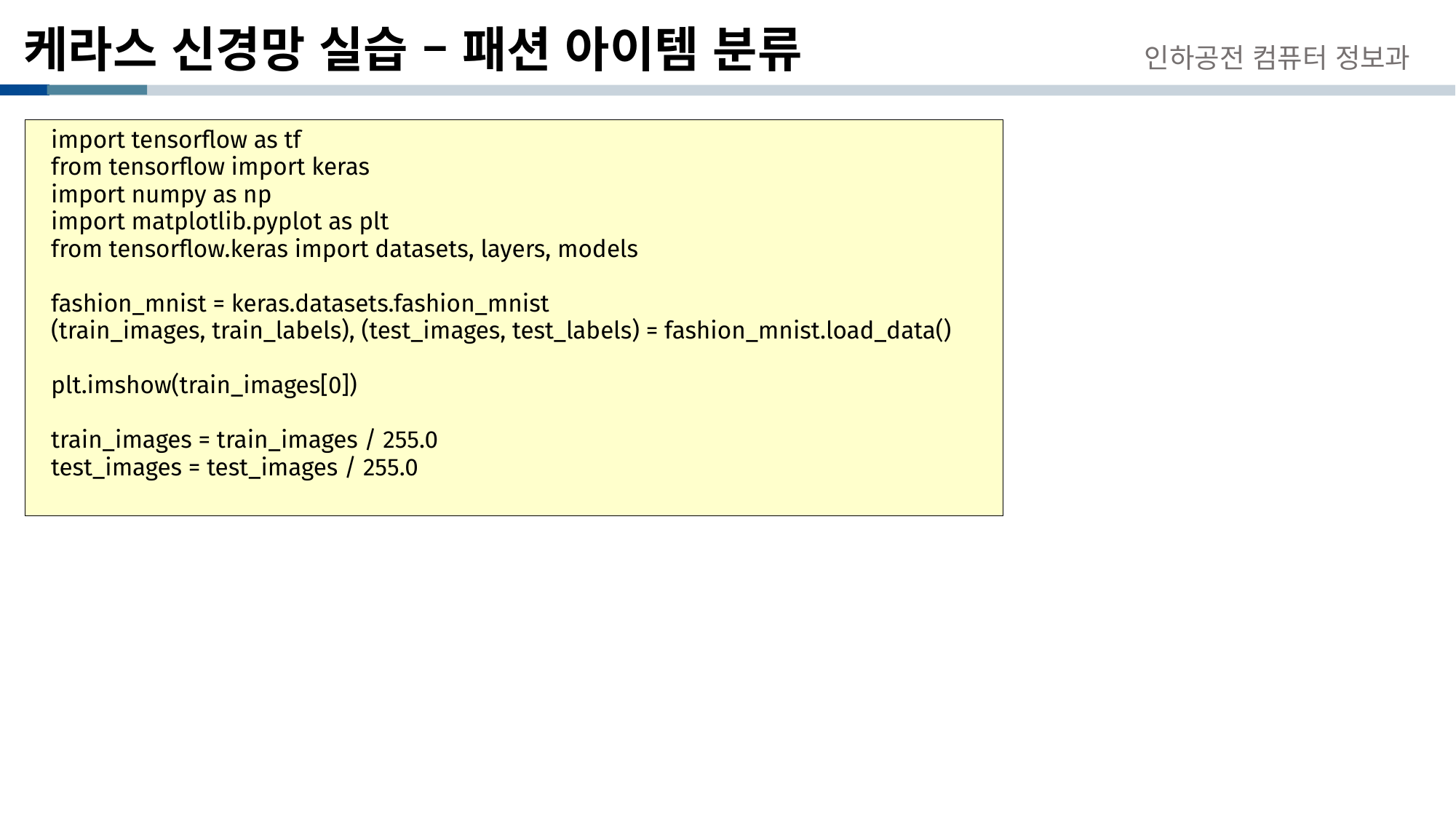

# 케라스 신경망 실습 – 패션 아이템 분류
인하공전 컴퓨터 정보과
import tensorflow as tf
from tensorflow import keras
import numpy as np
import matplotlib.pyplot as plt
from tensorflow.keras import datasets, layers, models

fashion_mnist = keras.datasets.fashion_mnist
(train_images, train_labels), (test_images, test_labels) = fashion_mnist.load_data()

plt.imshow(train_images[0])

train_images = train_images / 255.0
test_images = test_images / 255.0